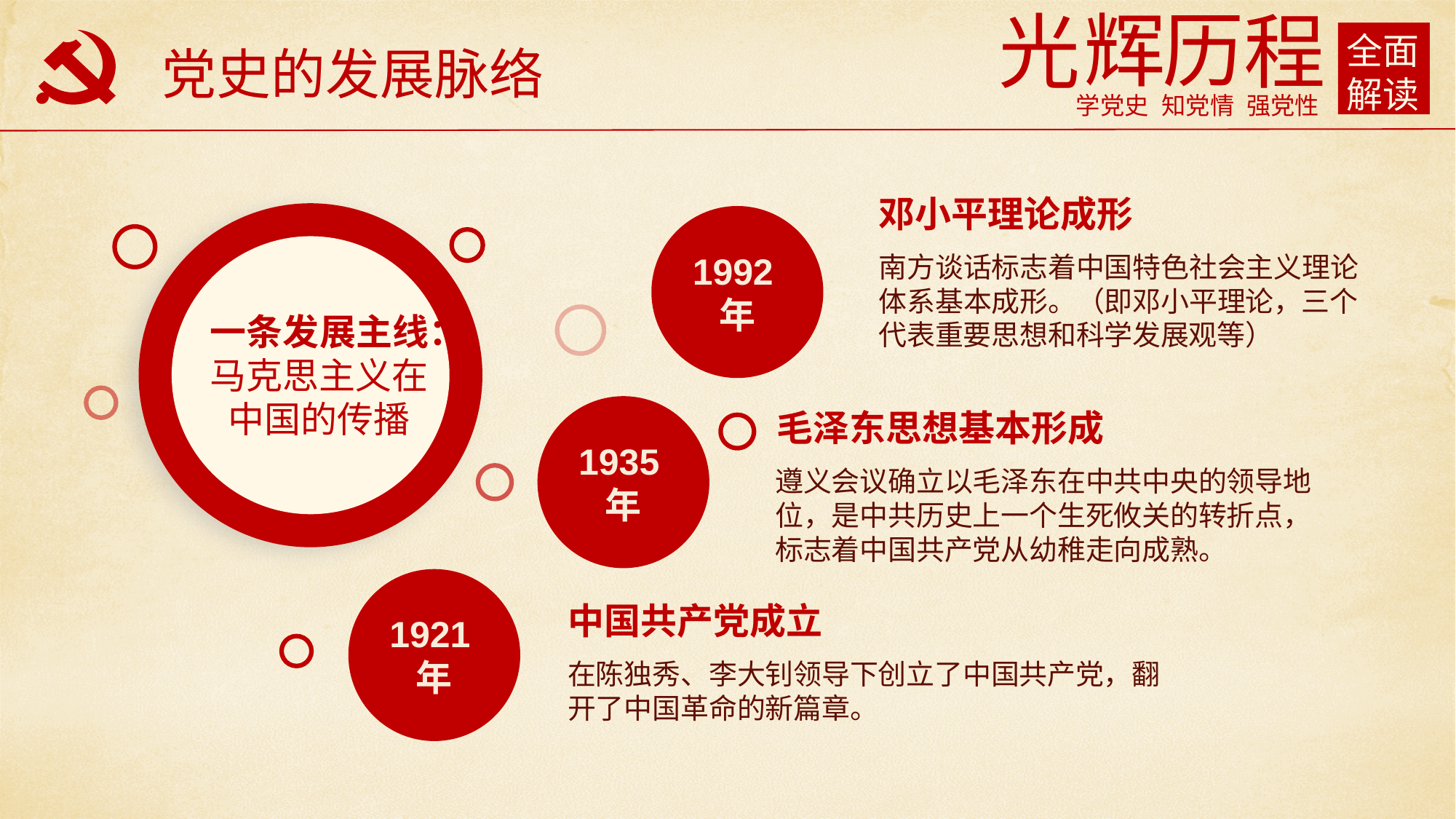

党史的发展脉络
邓小平理论成形
南方谈话标志着中国特色社会主义理论体系基本成形。（即邓小平理论，三个代表重要思想和科学发展观等）

1992年

一条发展主线：
马克思主义在中国的传播

1935年
毛泽东思想基本形成
遵义会议确立以毛泽东在中共中央的领导地位，是中共历史上一个生死攸关的转折点，标志着中国共产党从幼稚走向成熟。

1921年
中国共产党成立
在陈独秀、李大钊领导下创立了中国共产党，翻开了中国革命的新篇章。

延时符